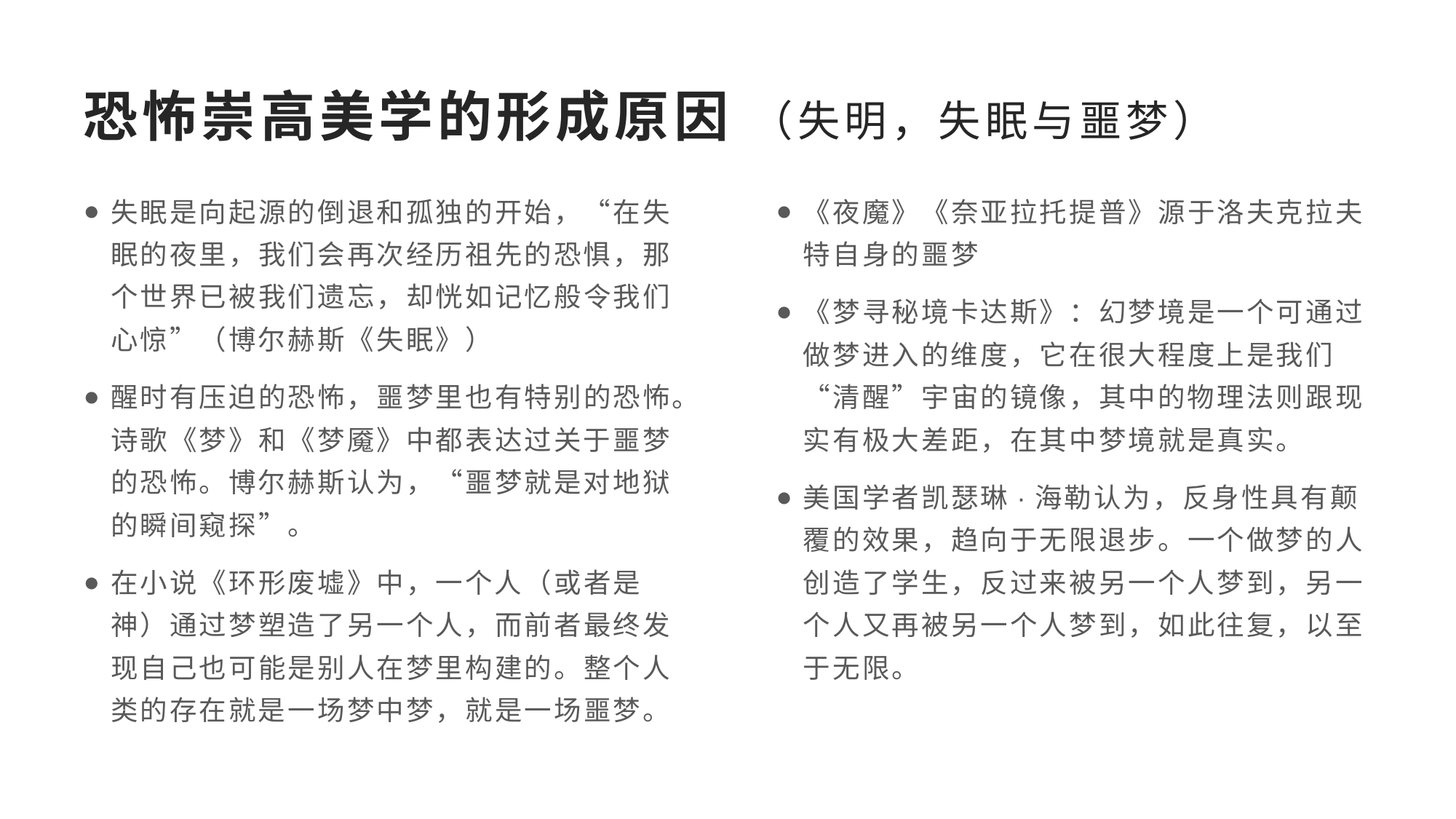

# 恐怖崇高美学的形成原因 （失明，失眠与噩梦）
失眠是向起源的倒退和孤独的开始，“在失眠的夜里，我们会再次经历祖先的恐惧，那个世界已被我们遗忘，却恍如记忆般令我们心惊”（博尔赫斯《失眠》）
醒时有压迫的恐怖，噩梦里也有特别的恐怖。诗歌《梦》和《梦魇》中都表达过关于噩梦的恐怖。博尔赫斯认为，“噩梦就是对地狱的瞬间窥探”。
在小说《环形废墟》中，一个人（或者是神）通过梦塑造了另一个人，而前者最终发现自己也可能是别人在梦里构建的。整个人类的存在就是一场梦中梦，就是一场噩梦。
《夜魔》《奈亚拉托提普》源于洛夫克拉夫特自身的噩梦
《梦寻秘境卡达斯》：幻梦境是一个可通过做梦进入的维度，它在很大程度上是我们“清醒”宇宙的镜像，其中的物理法则跟现实有极大差距，在其中梦境就是真实。
美国学者凯瑟琳·海勒认为，反身性具有颠覆的效果，趋向于无限退步。一个做梦的人创造了学生，反过来被另一个人梦到，另一个人又再被另一个人梦到，如此往复，以至于无限。